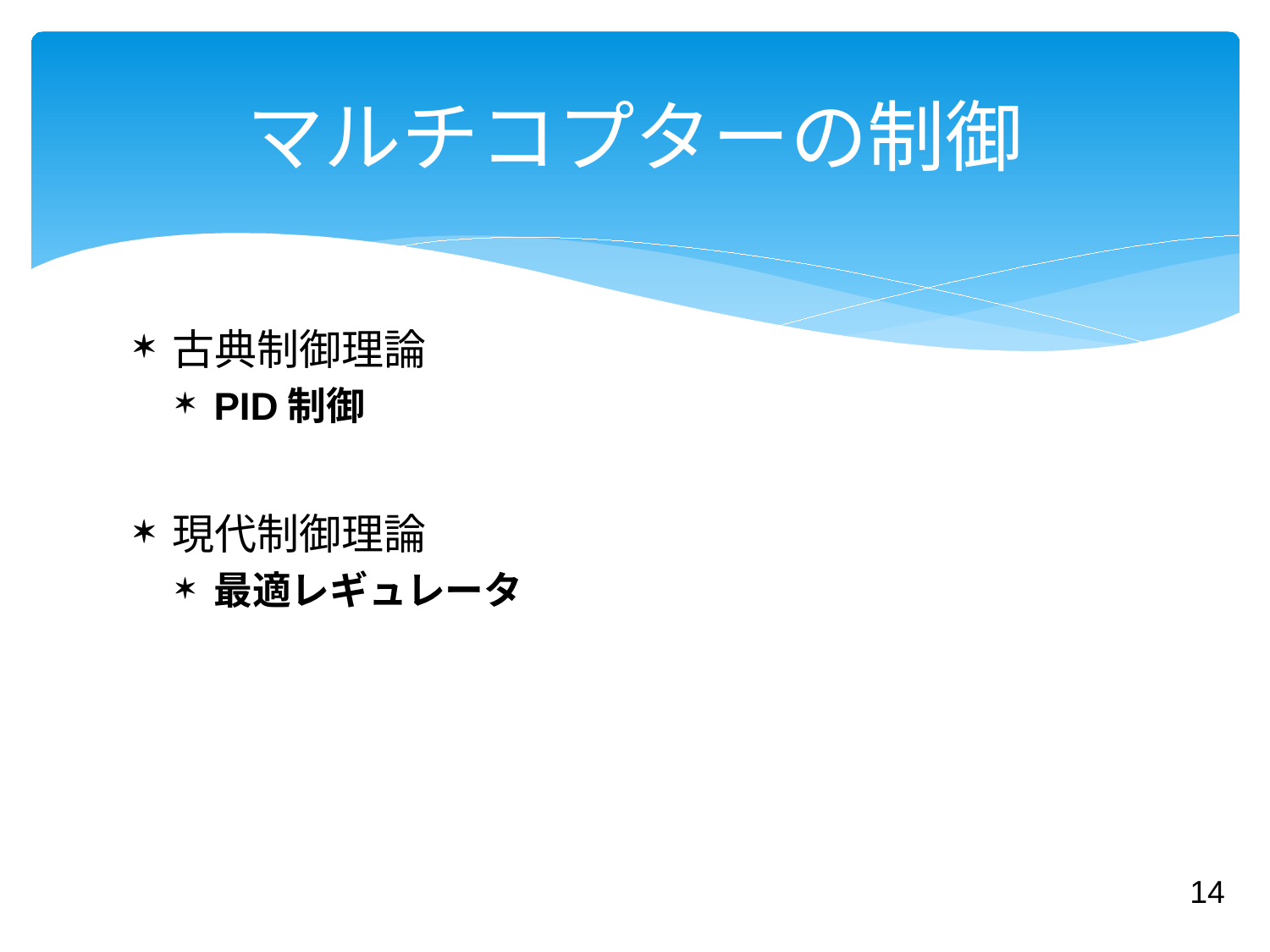

# マルチコプターの制御
古典制御理論
PID制御

現代制御理論
最適レギュレータ
14